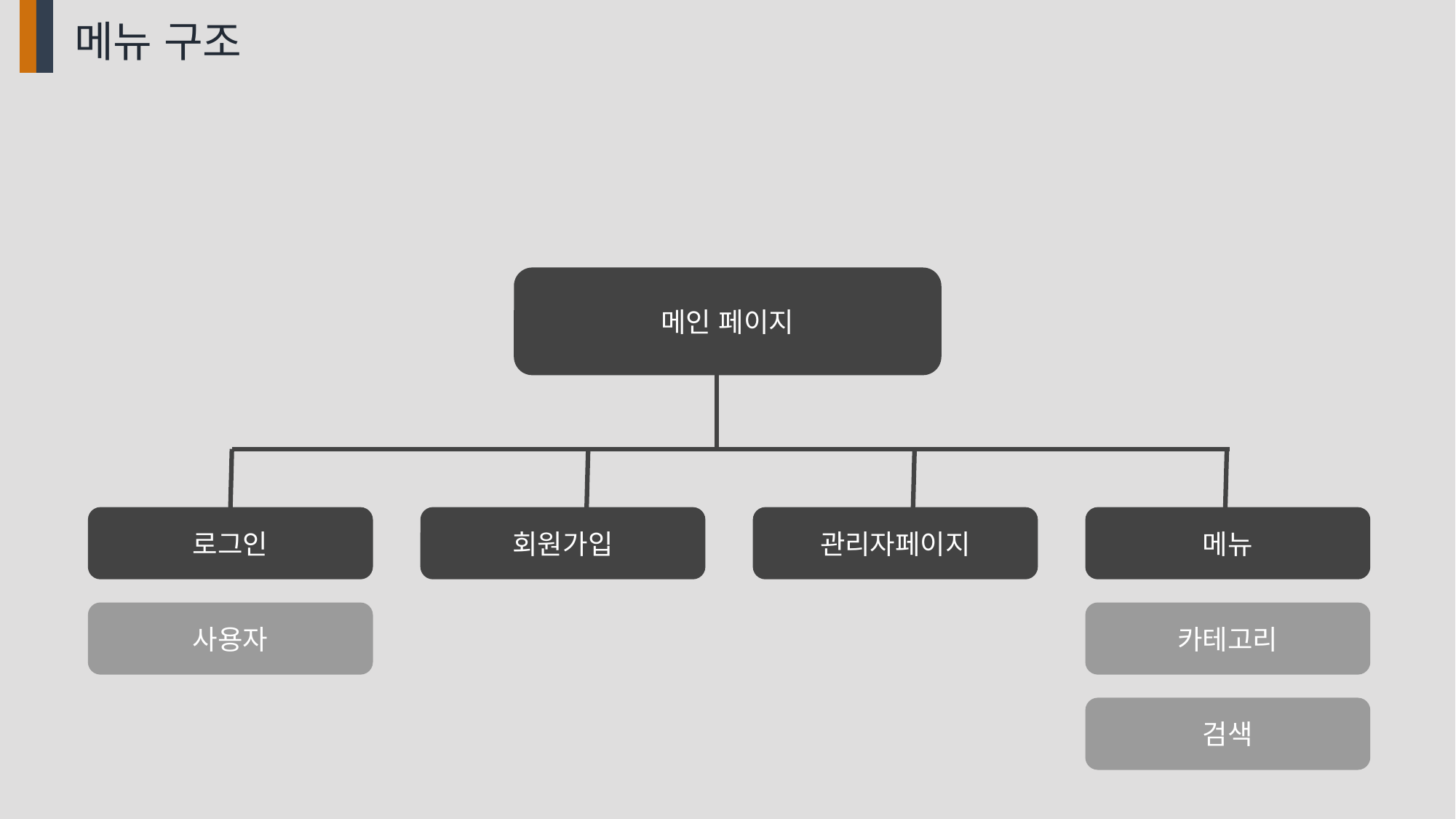

메뉴 구조
메인 페이지
로그인
회원가입
관리자페이지
메뉴
사용자
카테고리
검색